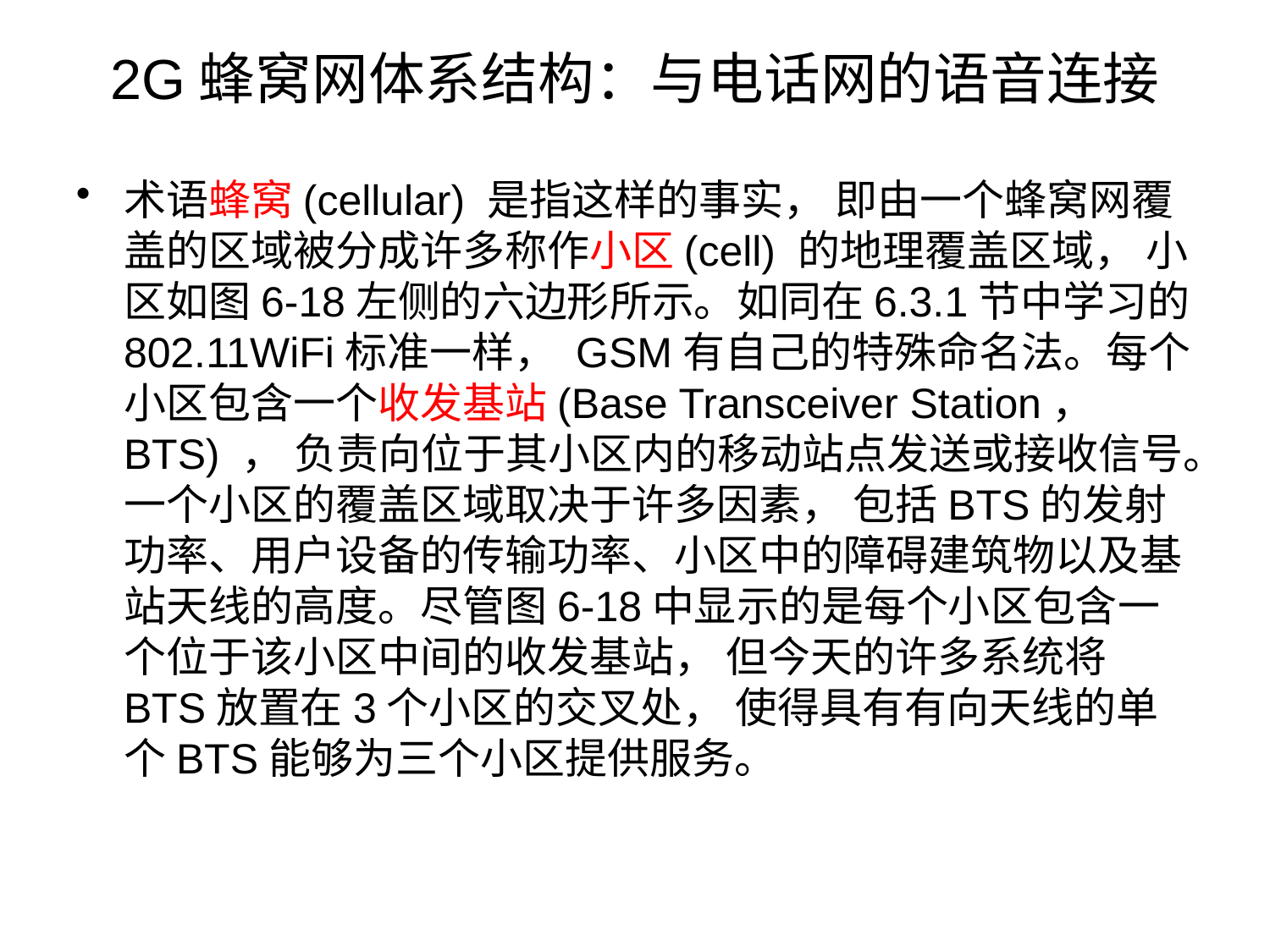

# 2G蜂窝网体系结构：与电话网的语音连接
术语蜂窝(cellular) 是指这样的事实， 即由一个蜂窝网覆盖的区域被分成许多称作小区(cell) 的地理覆盖区域， 小区如图6-18左侧的六边形所示。如同在6.3.1节中学习的802.11WiFi标准一样， GSM有自己的特殊命名法。每个小区包含一个收发基站(Base Transceiver Station， BTS) ， 负责向位于其小区内的移动站点发送或接收信号。一个小区的覆盖区域取决于许多因素， 包括BTS的发射功率、用户设备的传输功率、小区中的障碍建筑物以及基站天线的高度。尽管图6-18中显示的是每个小区包含一个位于该小区中间的收发基站， 但今天的许多系统将BTS放置在3个小区的交叉处， 使得具有有向天线的单个BTS能够为三个小区提供服务。